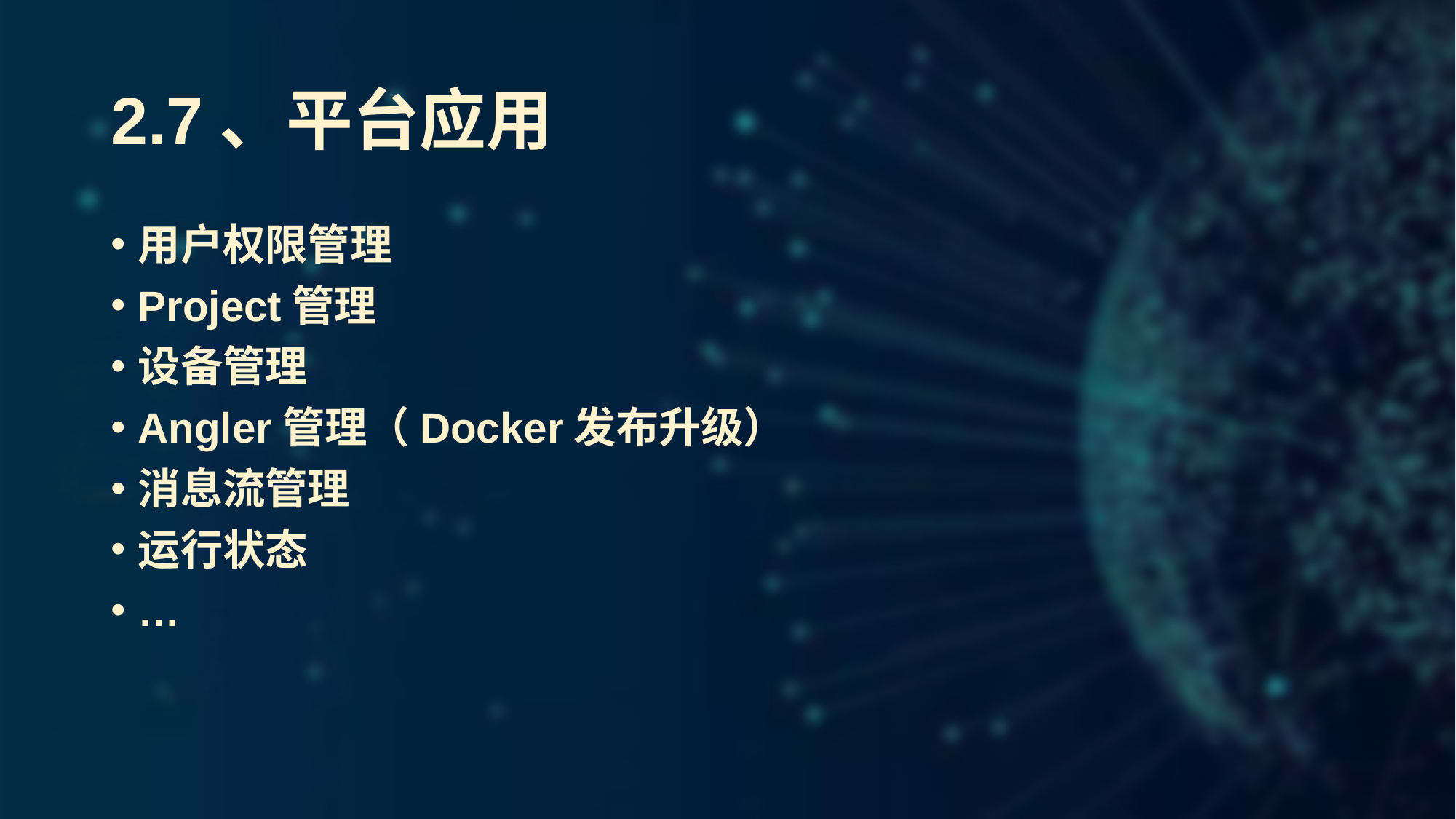

# 2.7、平台应用
用户权限管理
Project管理
设备管理
Angler管理（Docker发布升级）
消息流管理
运行状态
…